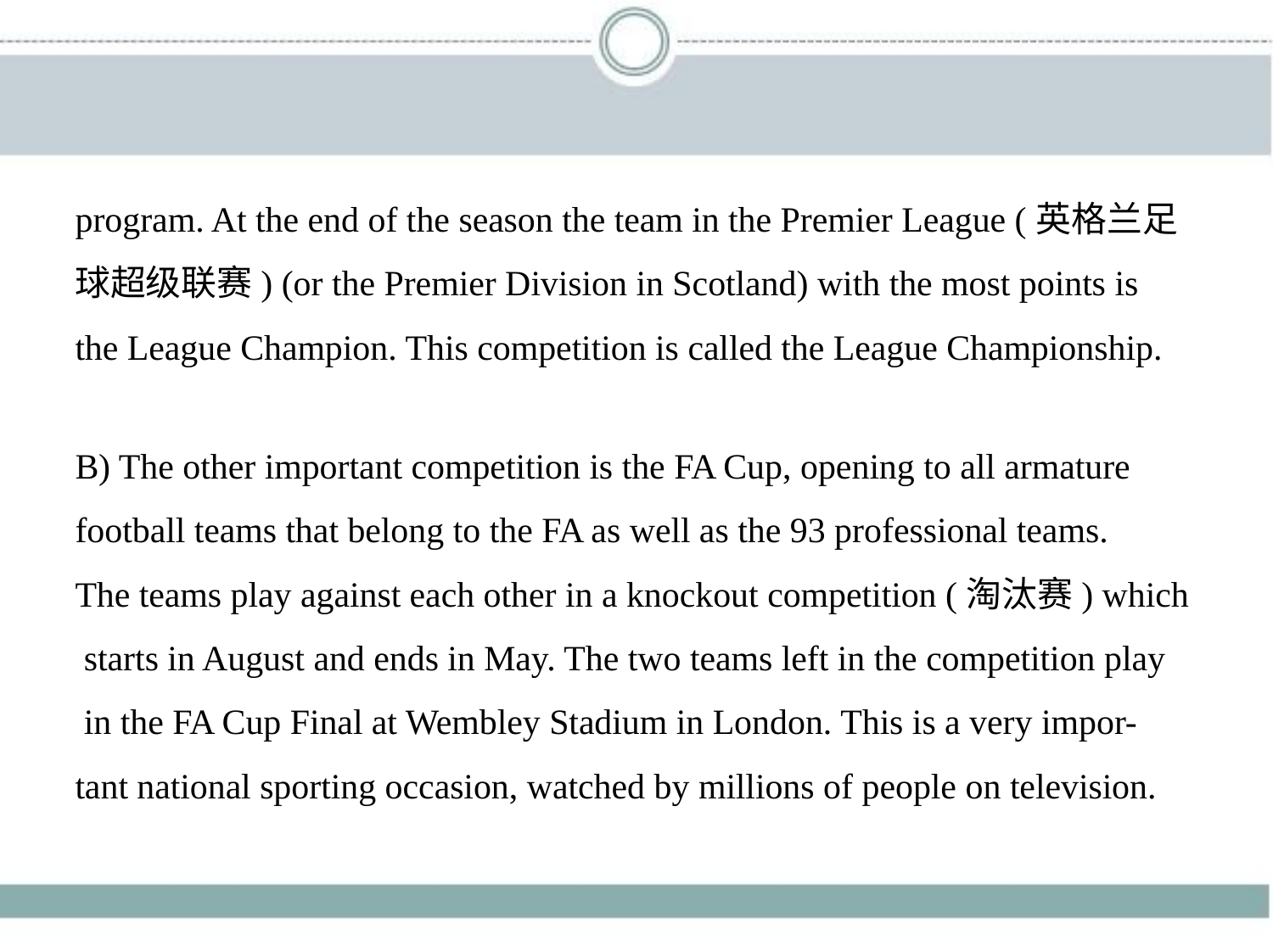

program. At the end of the season the team in the Premier League (英格兰足
球超级联赛) (or the Premier Division in Scotland) with the most points is
the League Champion. This competition is called the League Championship.
B) The other important competition is the FA Cup, opening to all armature
football teams that belong to the FA as well as the 93 professional teams.
The teams play against each other in a knockout competition (淘汰赛) which
 starts in August and ends in May. The two teams left in the competition play
 in the FA Cup Final at Wembley Stadium in London. This is a very impor-
tant national sporting occasion, watched by millions of people on television.